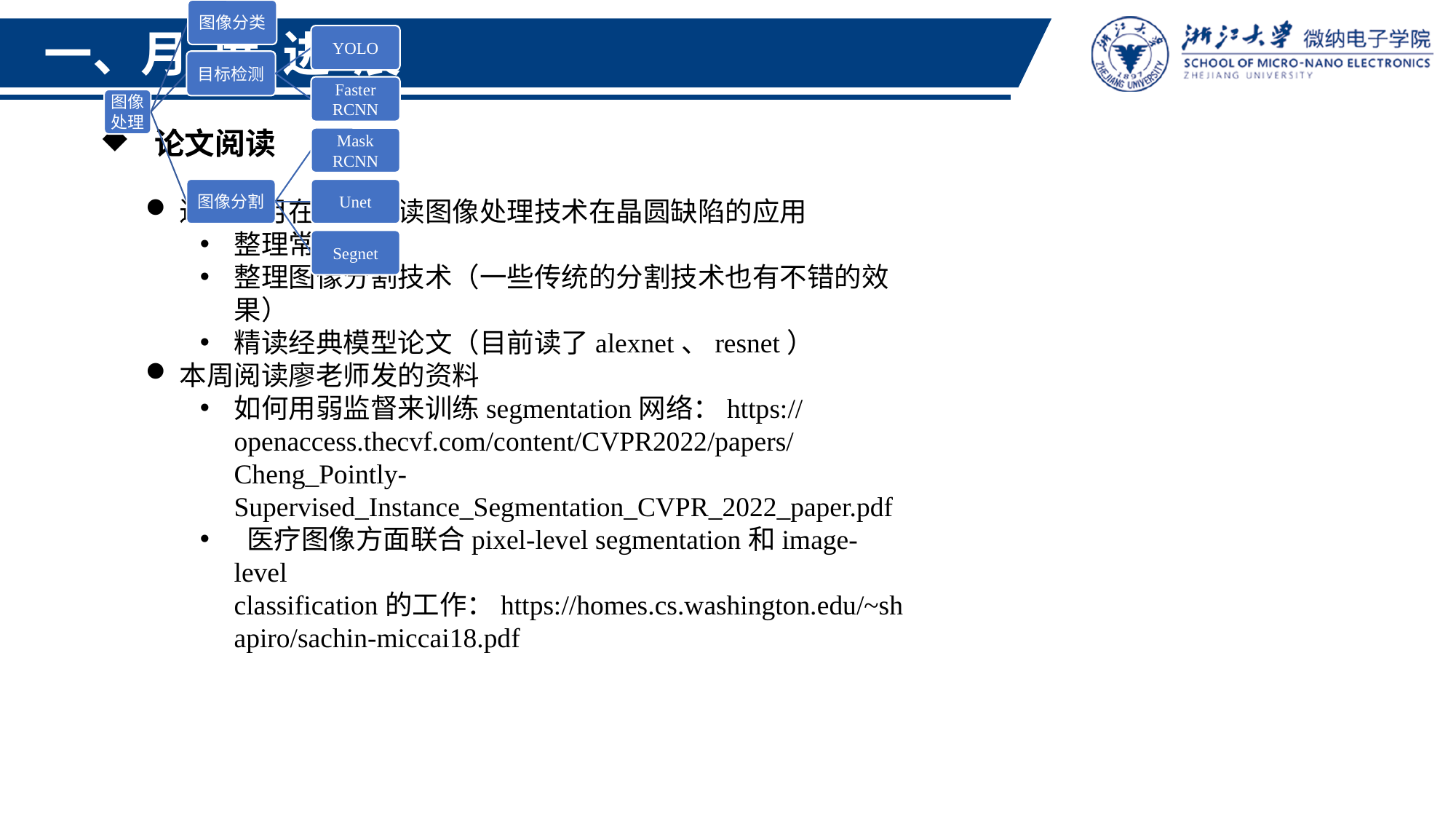

一、月  度  进  展
论文阅读
近几个月在重点阅读图像处理技术在晶圆缺陷的应用
整理常用框架
整理图像分割技术（一些传统的分割技术也有不错的效果）
精读经典模型论文（目前读了alexnet、resnet）
本周阅读廖老师发的资料
如何用弱监督来训练segmentation网络：https://openaccess.thecvf.com/content/CVPR2022/papers/Cheng_Pointly-Supervised_Instance_Segmentation_CVPR_2022_paper.pdf
 医疗图像方面联合pixel-level segmentation和image-level classification的工作：https://homes.cs.washington.edu/~shapiro/sachin-miccai18.pdf

图像处理

图像分类

目标检测

YOLO

Faster RCNN

图像分割

Mask RCNN

Unet

Segnet